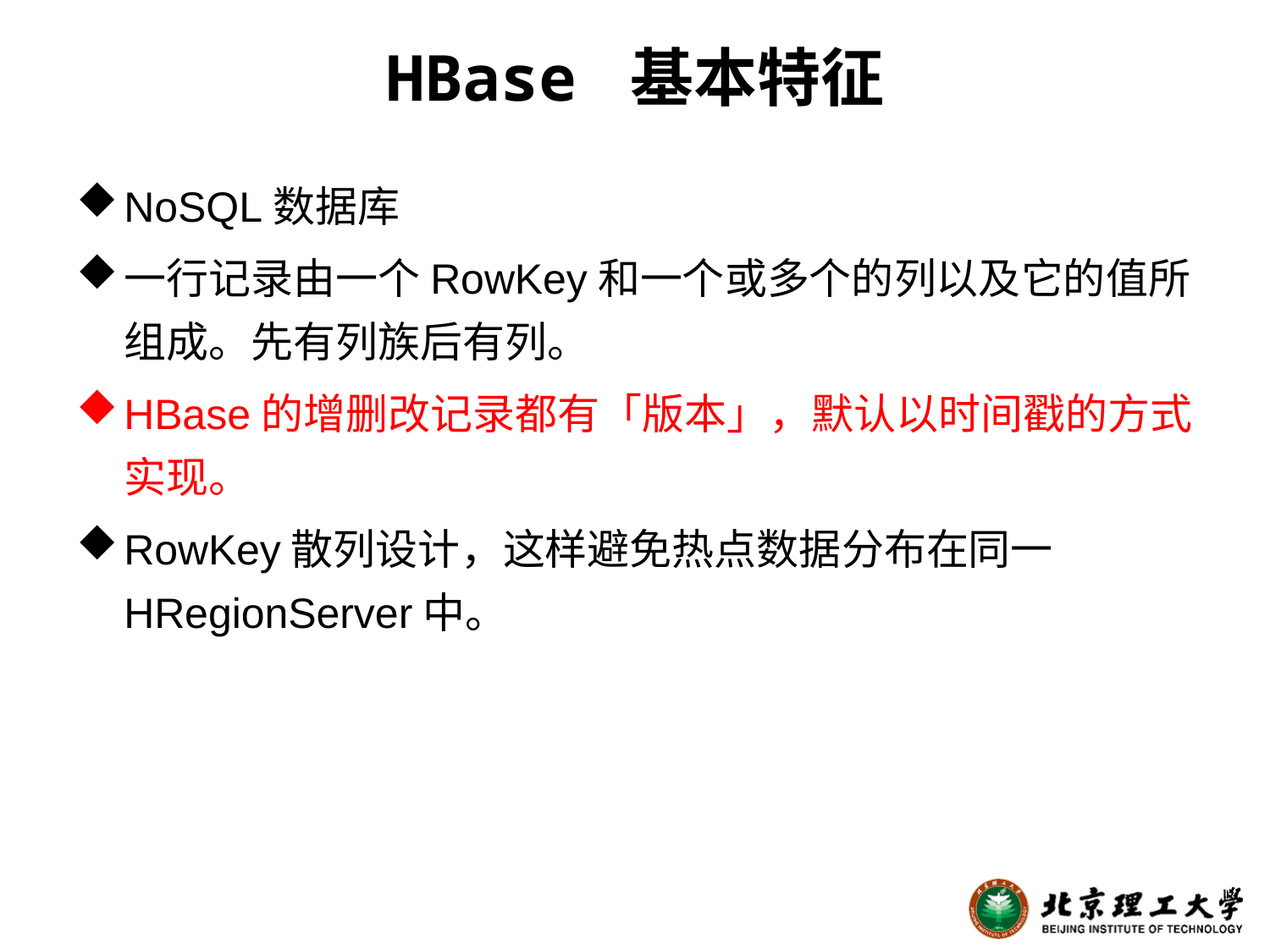

# HBase 基本特征
NoSQL数据库
一行记录由一个RowKey和一个或多个的列以及它的值所组成。先有列族后有列。
HBase的增删改记录都有「版本」，默认以时间戳的方式实现。
RowKey散列设计，这样避免热点数据分布在同一 HRegionServer中。